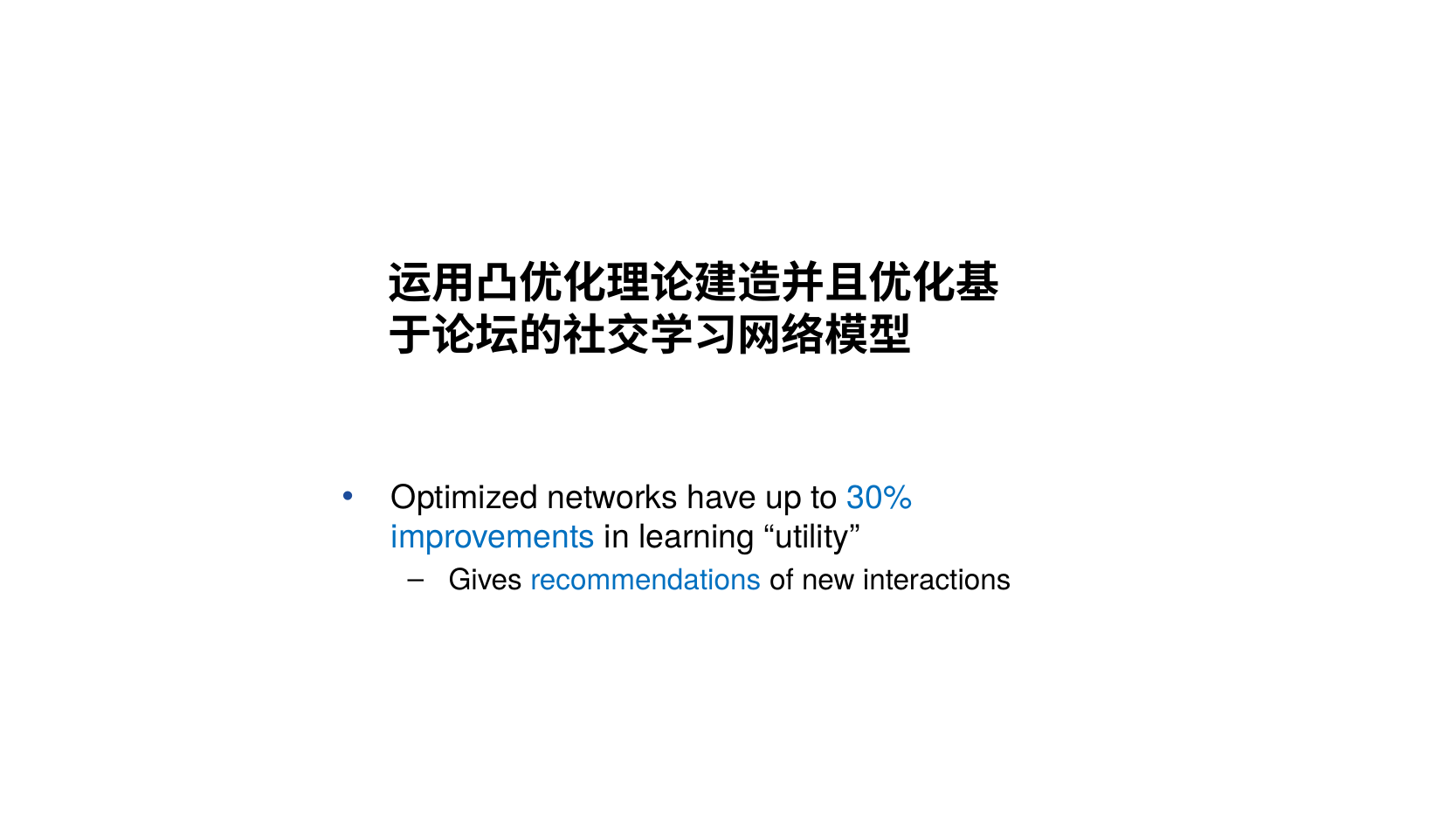

运用凸优化理论建造并且优化基于论坛的社交学习网络模型
Optimized networks have up to 30% improvements in learning “utility”
Gives recommendations of new interactions